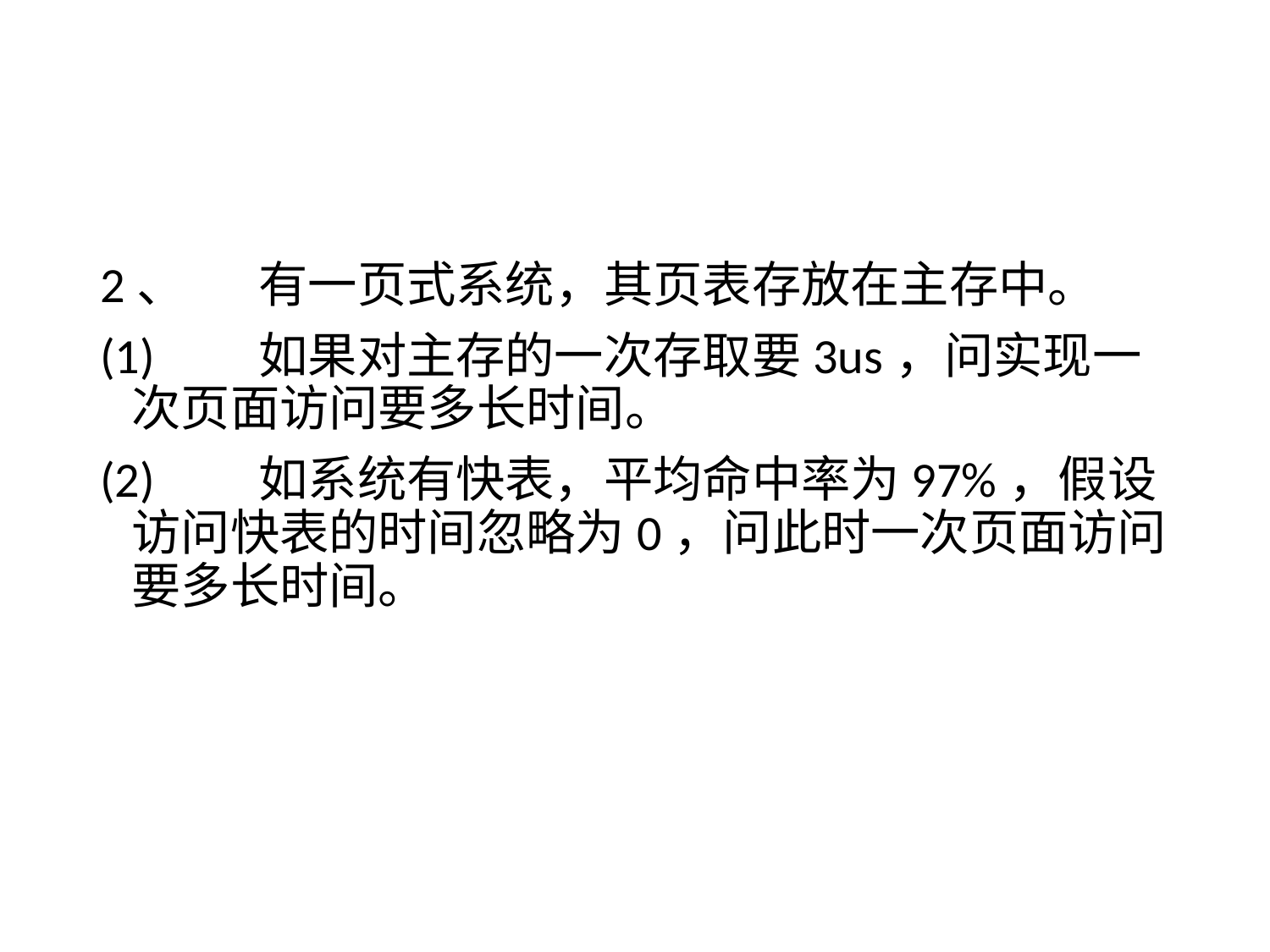

#
2、	有一页式系统，其页表存放在主存中。
(1)	如果对主存的一次存取要3us，问实现一次页面访问要多长时间。
(2)	如系统有快表，平均命中率为97%，假设访问快表的时间忽略为0，问此时一次页面访问要多长时间。